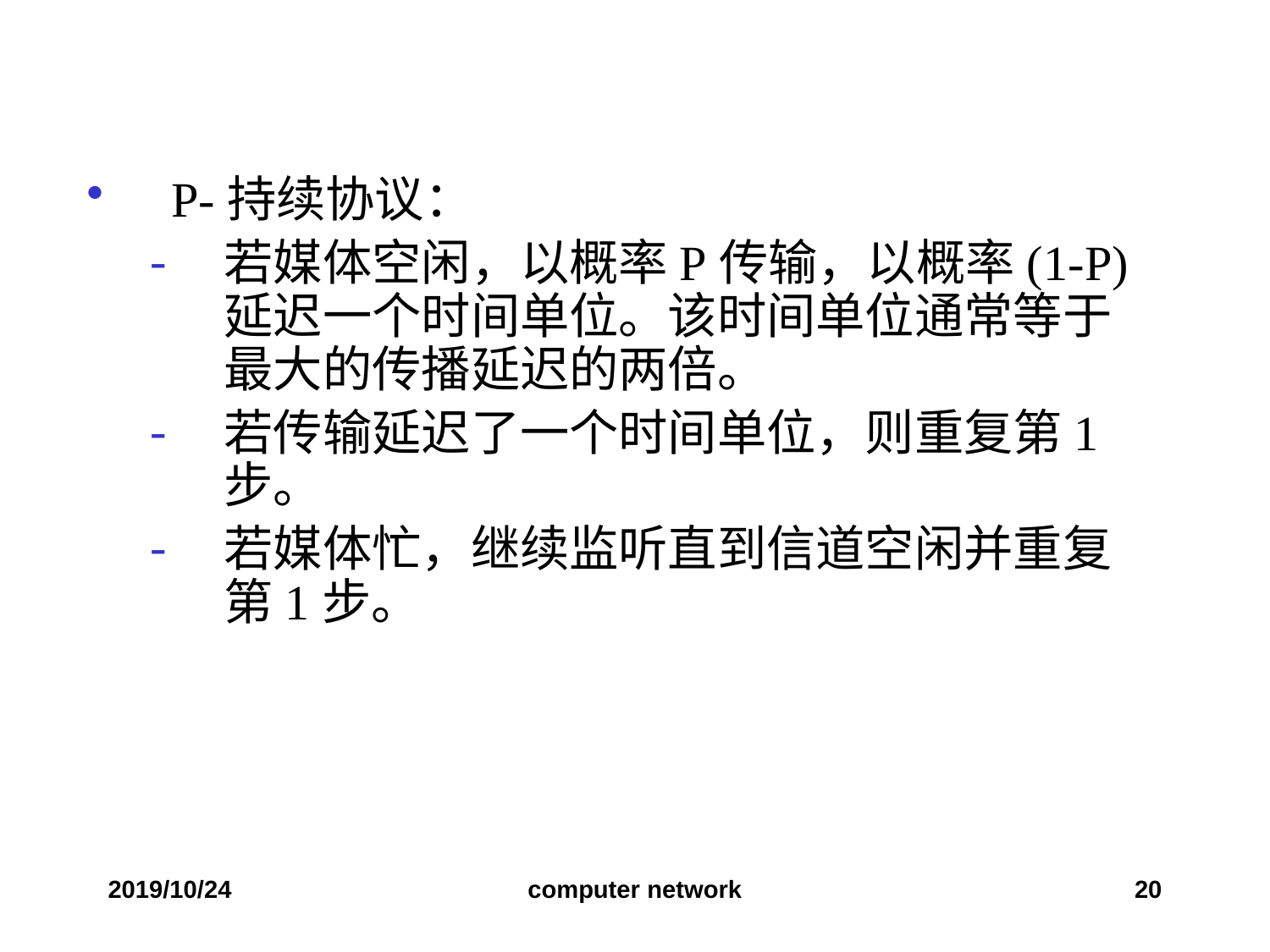

#
P-持续协议：
若媒体空闲，以概率P传输，以概率(1-P)延迟一个时间单位。该时间单位通常等于最大的传播延迟的两倍。
若传输延迟了一个时间单位，则重复第1步。
若媒体忙，继续监听直到信道空闲并重复第1步。

2019/10/24
computer network
20